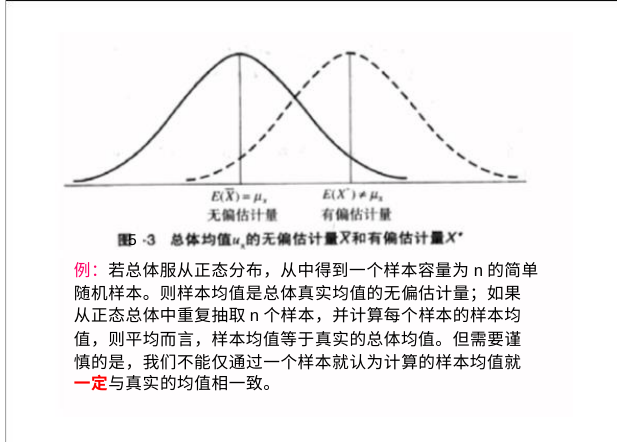

5
例：若总体服从正态分布，从中得到一个样本容量为n的简单
随机样本。则样本均值是总体真实均值的无偏估计量；如果
从正态总体中重复抽取n个样本，并计算每个样本的样本均
值，则平均而言，样本均值等于真实的总体均值。但需要谨
慎的是，我们不能仅通过一个样本就认为计算的样本均值就
一定与真实的均值相一致。